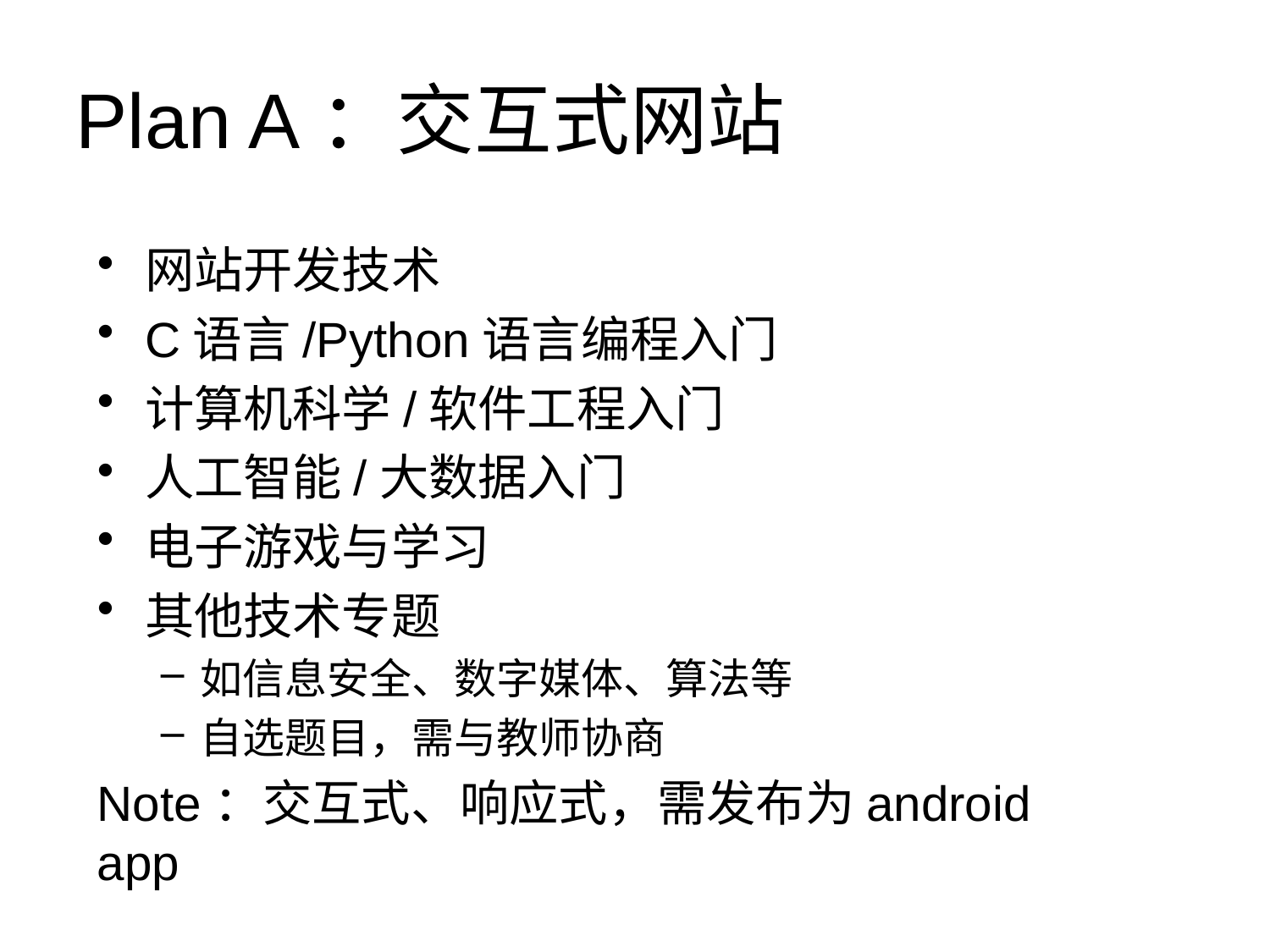

# Plan A：交互式网站
网站开发技术
C语言/Python语言编程入门
计算机科学/软件工程入门
人工智能/大数据入门
电子游戏与学习
其他技术专题
如信息安全、数字媒体、算法等
自选题目，需与教师协商
Note：交互式、响应式，需发布为android app